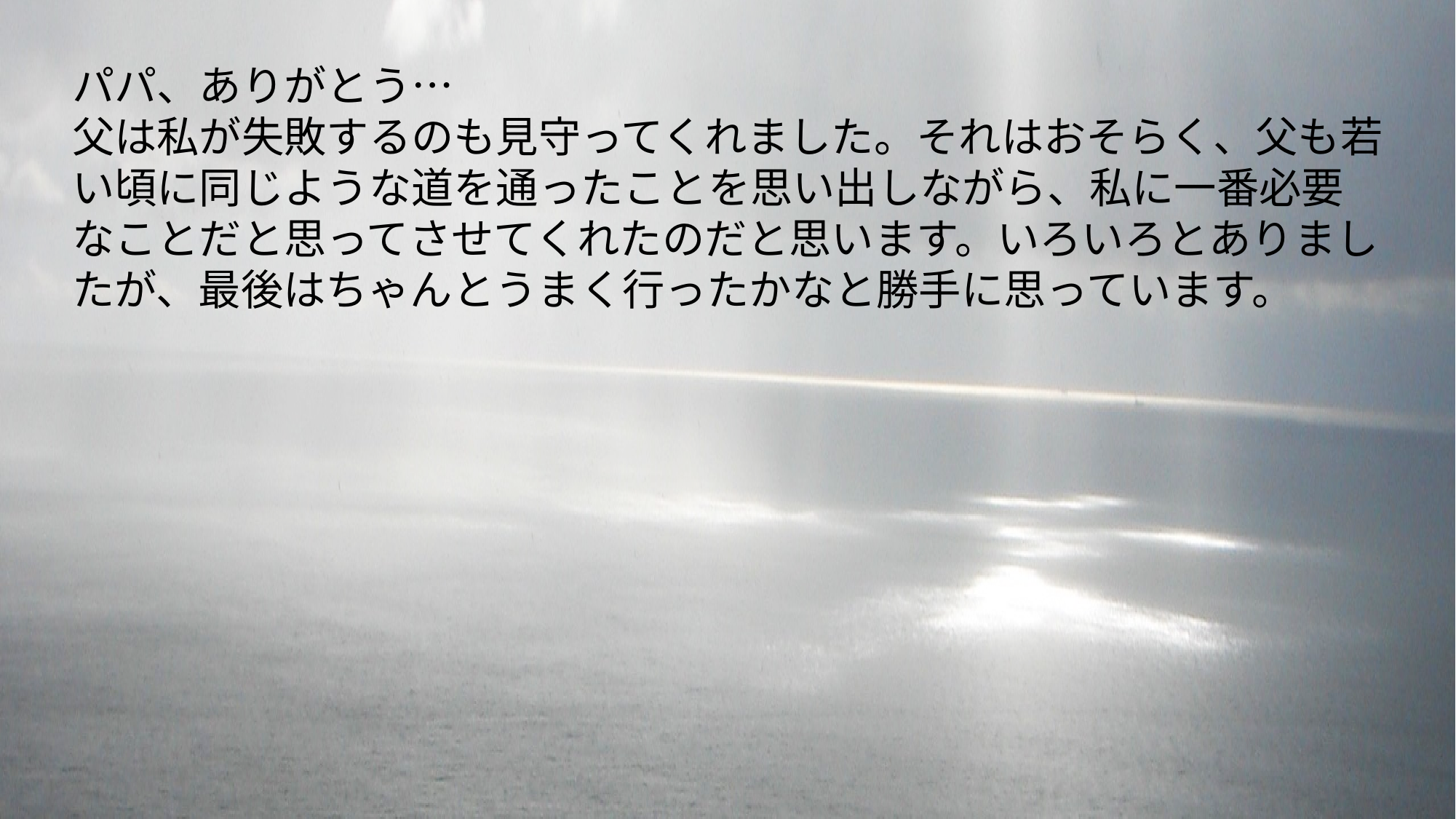

パパ、ありがとう…
父は私が失敗するのも見守ってくれました。それはおそらく、父も若い頃に同じような道を通ったことを思い出しながら、私に一番必要なことだと思ってさせてくれたのだと思います。いろいろとありましたが、最後はちゃんとうまく行ったかなと勝手に思っています。